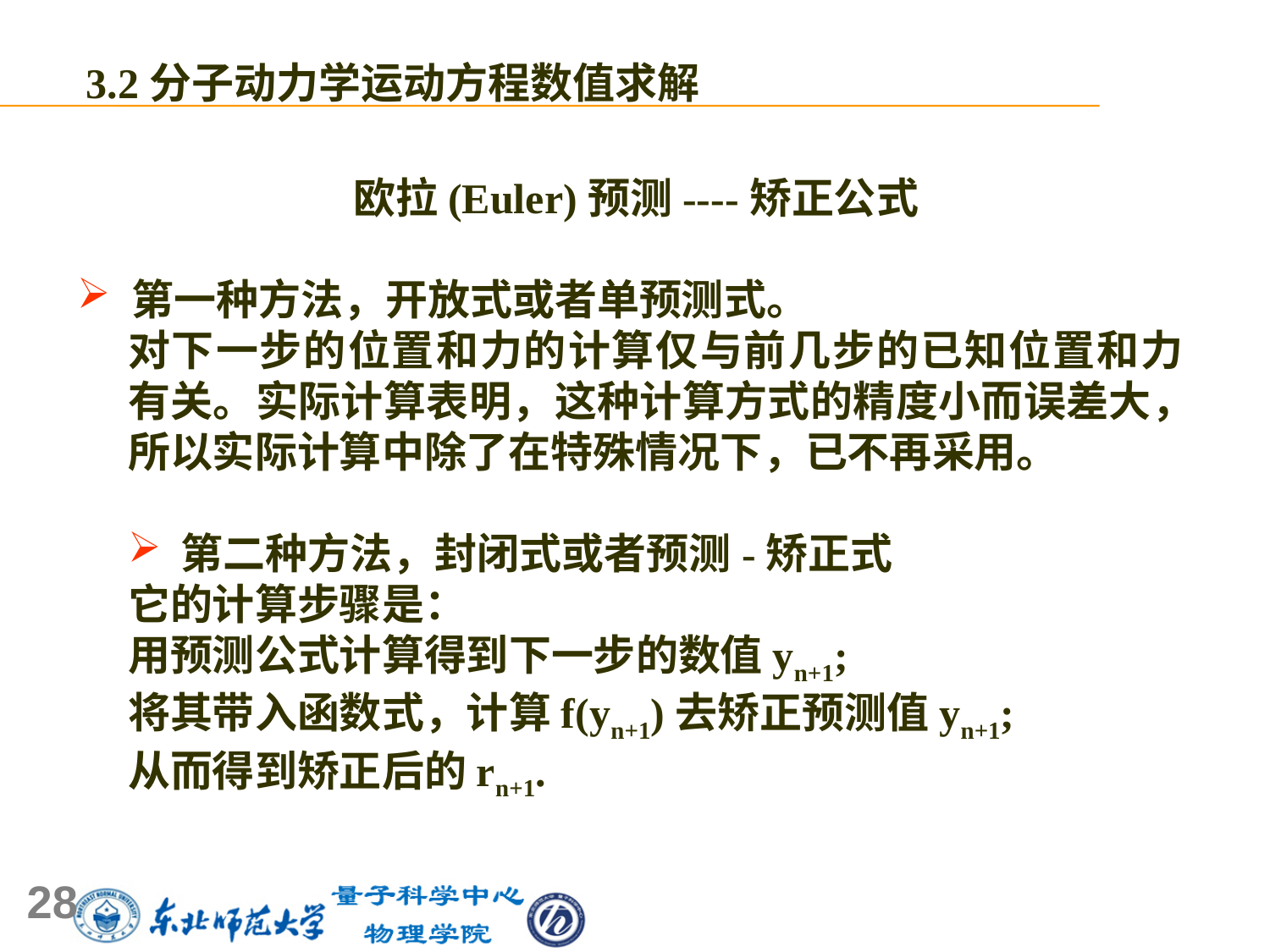

3.2分子动力学运动方程数值求解

欧拉(Euler)预测----矫正公式

 第一种方法，开放式或者单预测式。
对下一步的位置和力的计算仅与前几步的已知位置和力  有关。实际计算表明，这种计算方式的精度小而误差大，所以实际计算中除了在特殊情况下，已不再采用。

 第二种方法，封闭式或者预测-矫正式
它的计算步骤是：
用预测公式计算得到下一步的数值yn+1;
将其带入函数式，计算f(yn+1)去矫正预测值yn+1;
从而得到矫正后的rn+1.
28